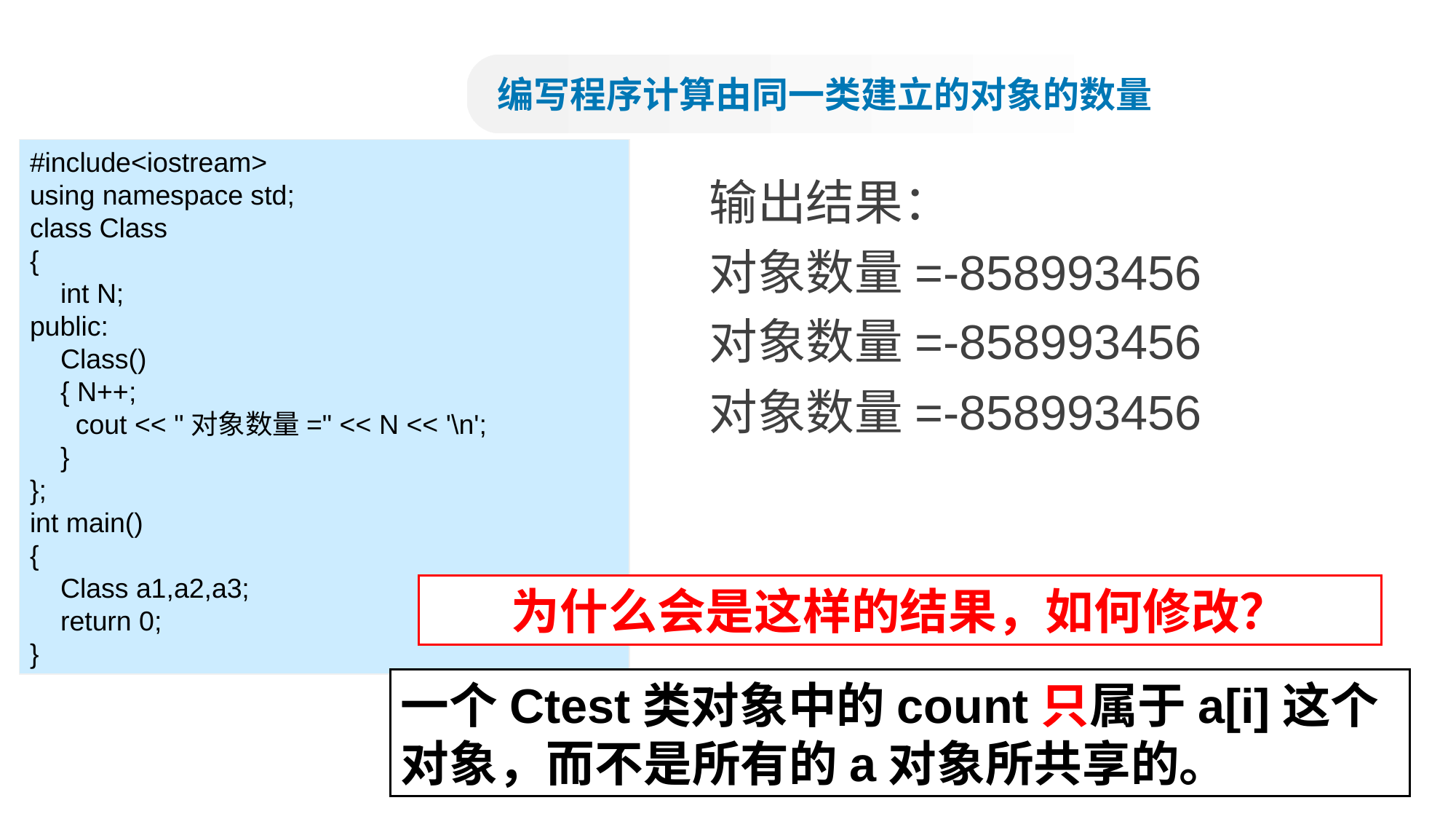

编写程序计算由同一类建立的对象的数量
#include<iostream>
using namespace std;
class Class
{
    int N;
public:
    Class()
    { N++;
      cout << "对象数量=" << N << '\n';
    }
};
int main()
{
    Class a1,a2,a3;
    return 0;
}
输出结果：
对象数量=-858993456
对象数量=-858993456
对象数量=-858993456

为什么会是这样的结果，如何修改？
一个Ctest类对象中的count只属于a[i]这个对象，而不是所有的a对象所共享的。